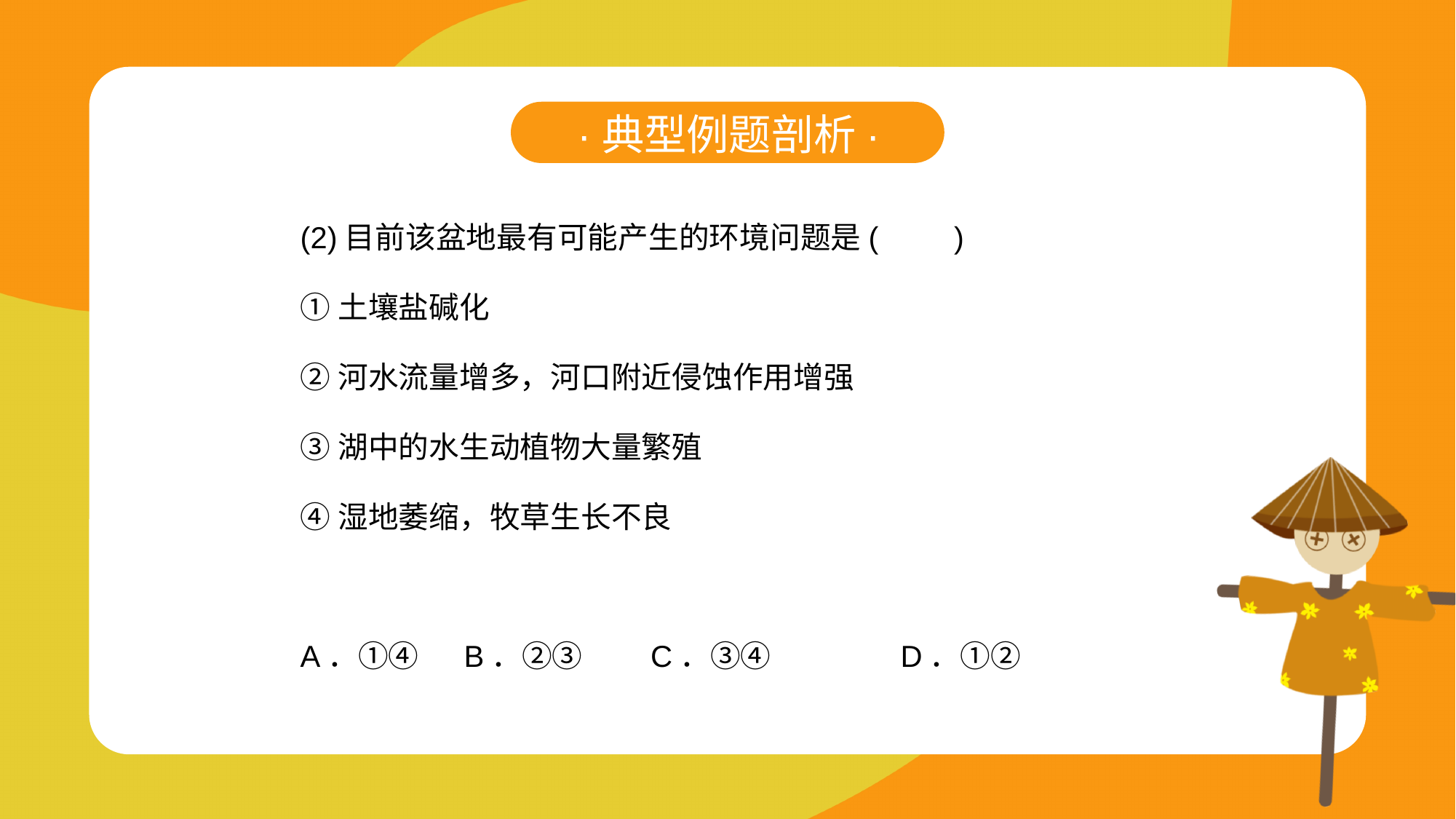

·典型例题剖析·
(2)目前该盆地最有可能产生的环境问题是(　　)
①土壤盐碱化
②河水流量增多，河口附近侵蚀作用增强
③湖中的水生动植物大量繁殖
④湿地萎缩，牧草生长不良

A．①④　	B．②③　　C．③④　　	D．①②